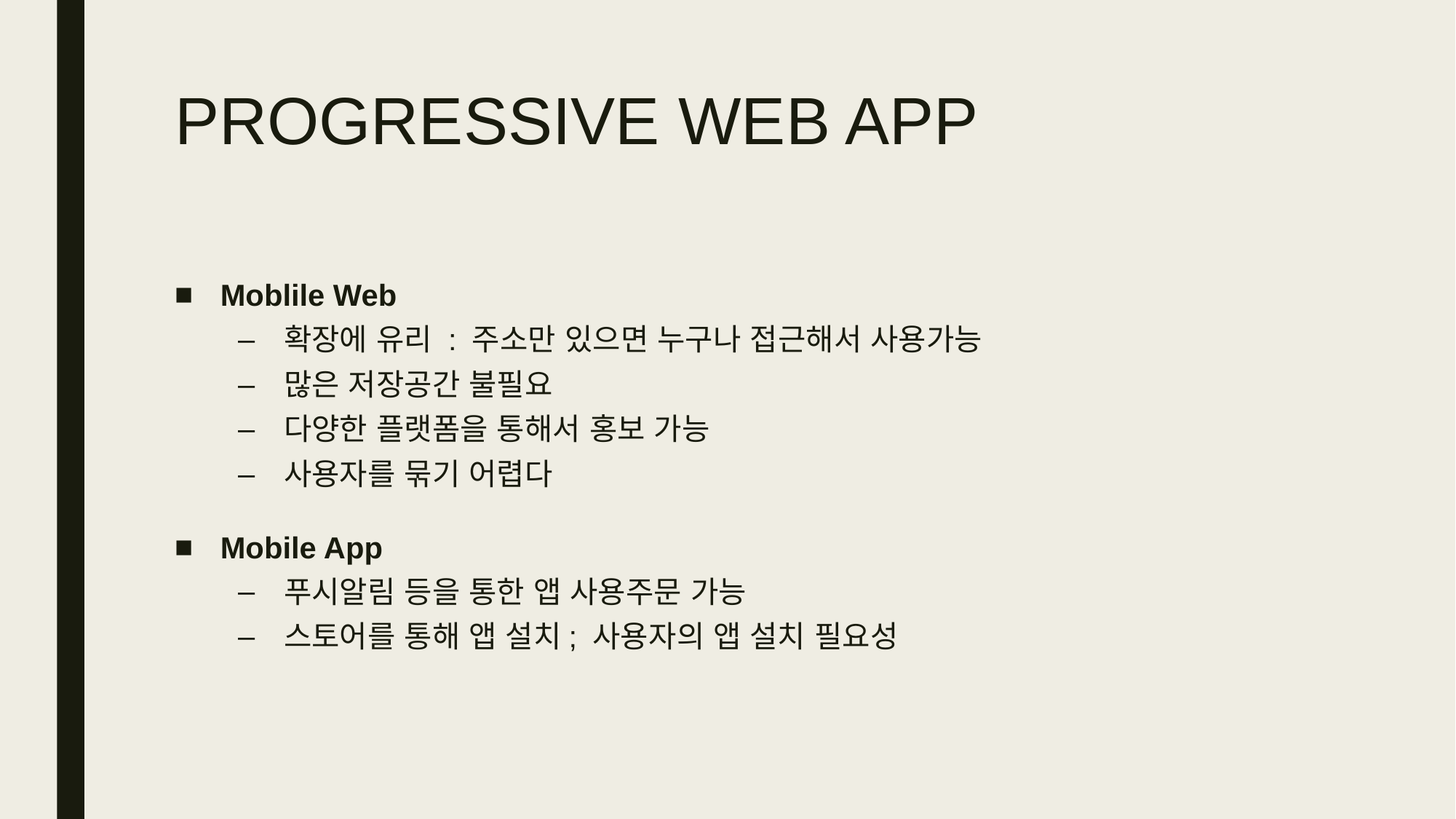

# PROGRESSIVE WEB APP
Moblile Web
확장에 유리 : 주소만 있으면 누구나 접근해서 사용가능
많은 저장공간 불필요
다양한 플랫폼을 통해서 홍보 가능
사용자를 묶기 어렵다
Mobile App
푸시알림 등을 통한 앱 사용주문 가능
스토어를 통해 앱 설치; 사용자의 앱 설치 필요성